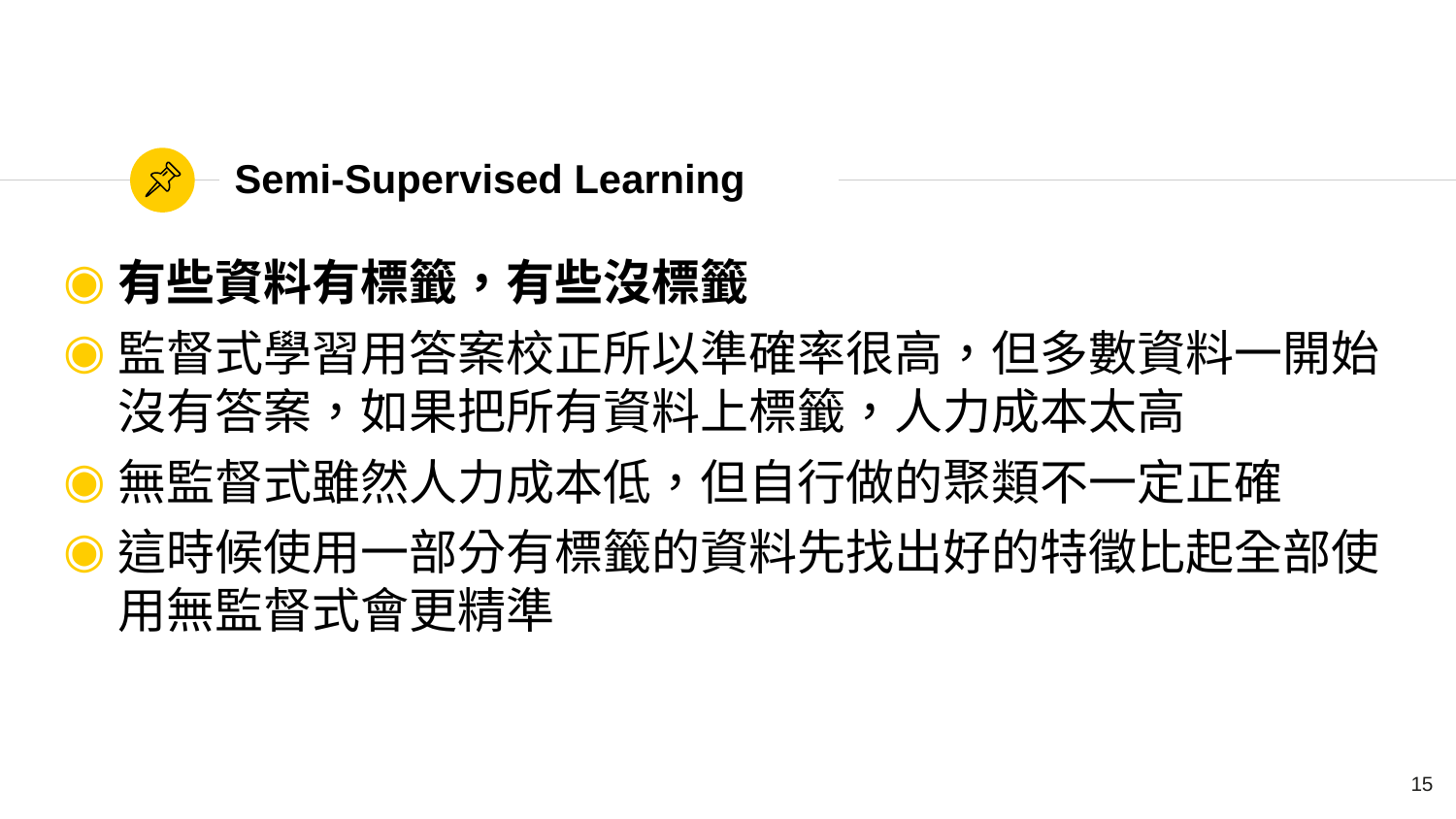

# Semi-Supervised Learning

有些資料有標籤，有些沒標籤
監督式學習用答案校正所以準確率很高，但多數資料一開始沒有答案，如果把所有資料上標籤，人力成本太高
無監督式雖然人力成本低，但自行做的聚類不一定正確
這時候使用一部分有標籤的資料先找出好的特徵比起全部使用無監督式會更精準
15